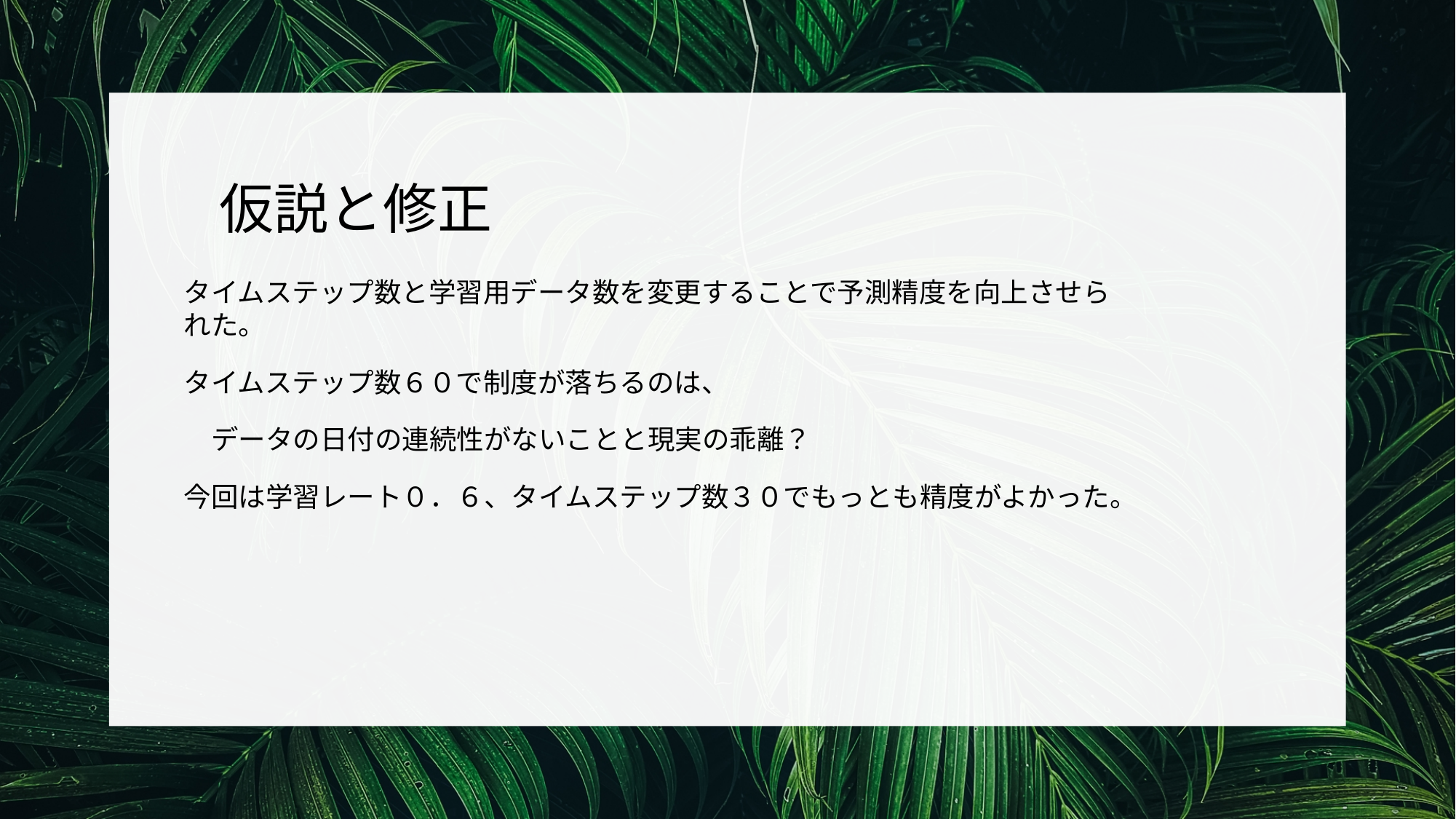

# 仮説と修正
タイムステップ数と学習用データ数を変更することで予測精度を向上させられた。
タイムステップ数６０で制度が落ちるのは、
　データの日付の連続性がないことと現実の乖離？
今回は学習レート０．６、タイムステップ数３０でもっとも精度がよかった。